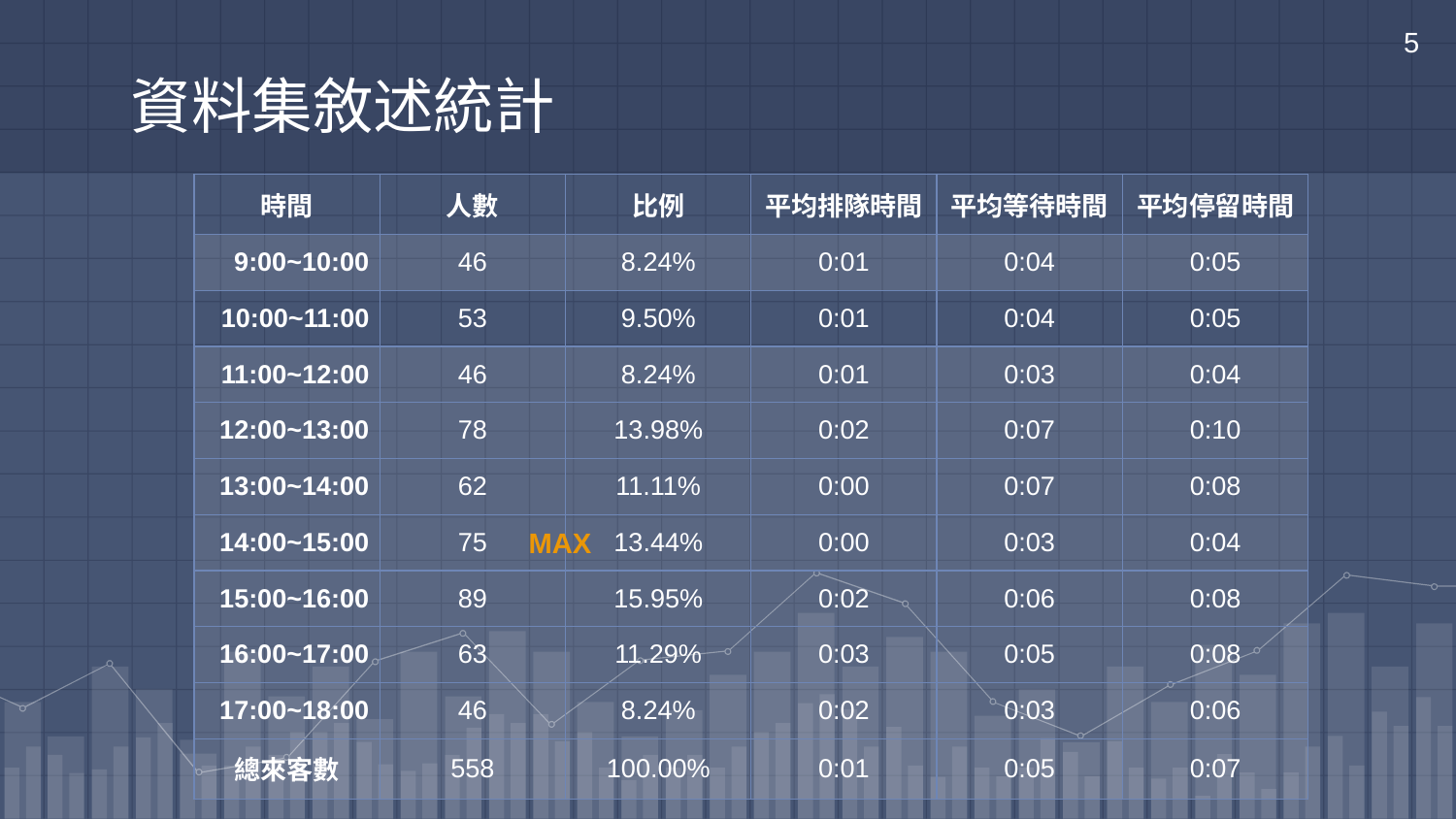

5
# 資料集敘述統計
| 時間 | 人數 | 比例 | 平均排隊時間 | 平均等待時間 | 平均停留時間 |
| --- | --- | --- | --- | --- | --- |
| 9:00~10:00 | 46 | 8.24% | 0:01 | 0:04 | 0:05 |
| 10:00~11:00 | 53 | 9.50% | 0:01 | 0:04 | 0:05 |
| 11:00~12:00 | 46 | 8.24% | 0:01 | 0:03 | 0:04 |
| 12:00~13:00 | 78 | 13.98% | 0:02 | 0:07 | 0:10 |
| 13:00~14:00 | 62 | 11.11% | 0:00 | 0:07 | 0:08 |
| 14:00~15:00 | 75 | 13.44% | 0:00 | 0:03 | 0:04 |
| 15:00~16:00 | 89 | 15.95% | 0:02 | 0:06 | 0:08 |
| 16:00~17:00 | 63 | 11.29% | 0:03 | 0:05 | 0:08 |
| 17:00~18:00 | 46 | 8.24% | 0:02 | 0:03 | 0:06 |
| 總來客數 | 558 | 100.00% | 0:01 | 0:05 | 0:07 |
MAX